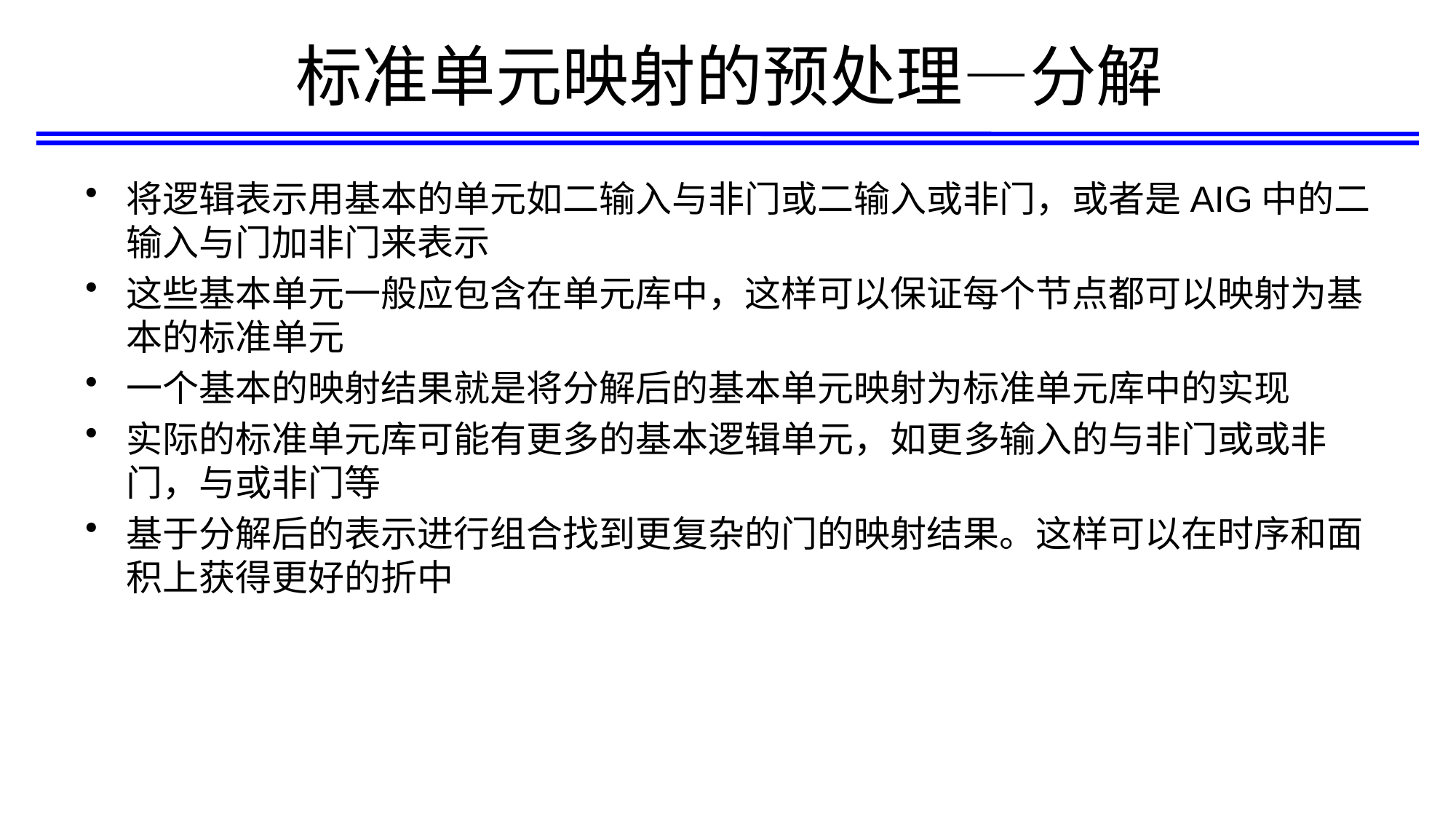

# 标准单元映射的预处理—分解
将逻辑表示用基本的单元如二输入与非门或二输入或非门，或者是AIG中的二输入与门加非门来表示
这些基本单元一般应包含在单元库中，这样可以保证每个节点都可以映射为基本的标准单元
一个基本的映射结果就是将分解后的基本单元映射为标准单元库中的实现
实际的标准单元库可能有更多的基本逻辑单元，如更多输入的与非门或或非门，与或非门等
基于分解后的表示进行组合找到更复杂的门的映射结果。这样可以在时序和面积上获得更好的折中